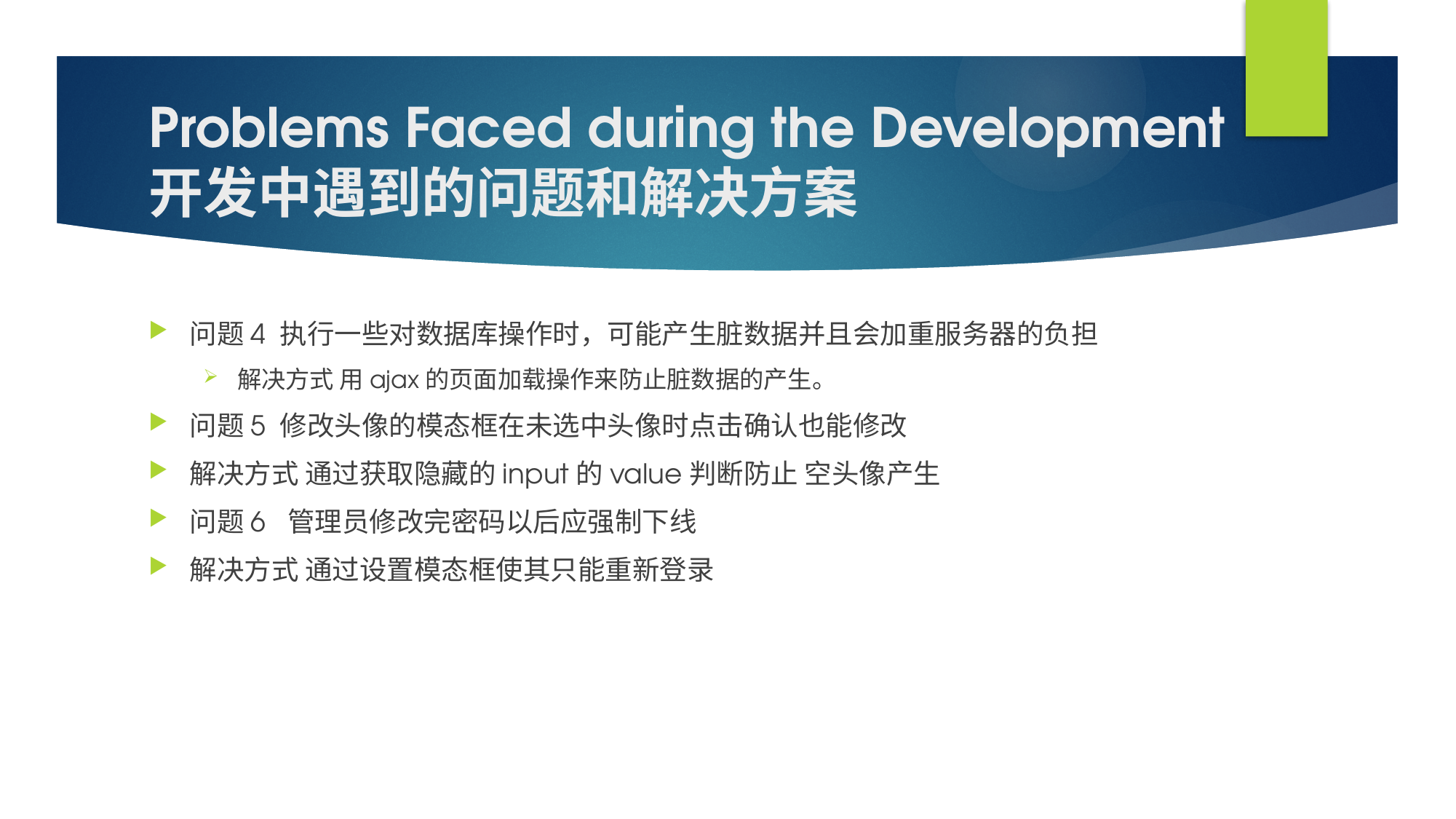

# Problems Faced during the Development 开发中遇到的问题和解决方案
问题4 执行一些对数据库操作时，可能产生脏数据并且会加重服务器的负担
解决方式 用ajax的页面加载操作来防止脏数据的产生。
问题5 修改头像的模态框在未选中头像时点击确认也能修改
解决方式 通过获取隐藏的input的value判断防止 空头像产生
问题6  管理员修改完密码以后应强制下线
解决方式 通过设置模态框使其只能重新登录